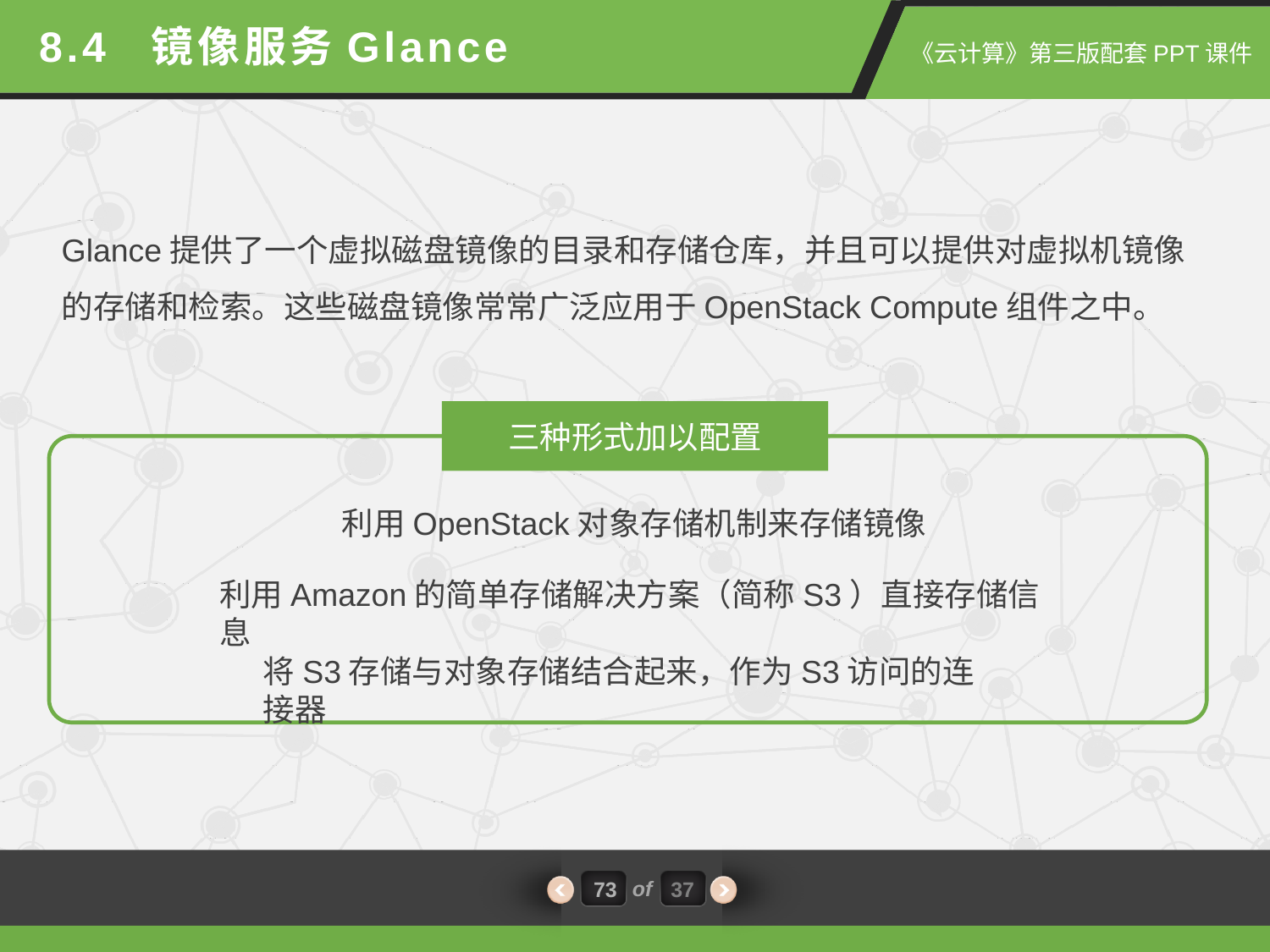

8.4  镜像服务Glance
Glance提供了一个虚拟磁盘镜像的目录和存储仓库，并且可以提供对虚拟机镜像的存储和检索。这些磁盘镜像常常广泛应用于OpenStack Compute组件之中。
三种形式加以配置

利用OpenStack对象存储机制来存储镜像
利用Amazon的简单存储解决方案（简称S3）直接存储信息
将S3存储与对象存储结合起来，作为S3访问的连接器
73